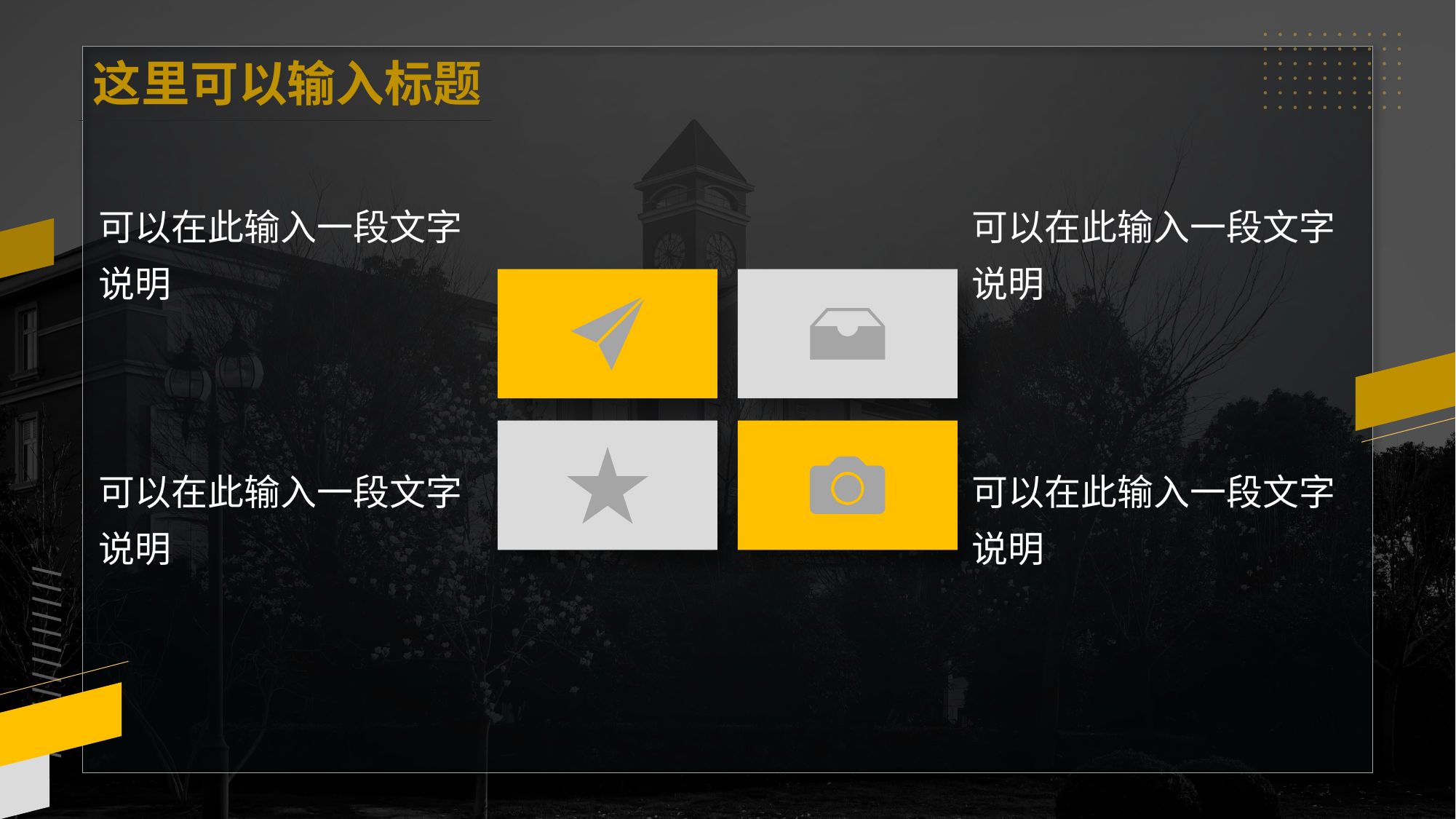

这里可以输入标题
可以在此输入一段文字说明
可以在此输入一段文字说明

可以在此输入一段文字说明
可以在此输入一段文字说明